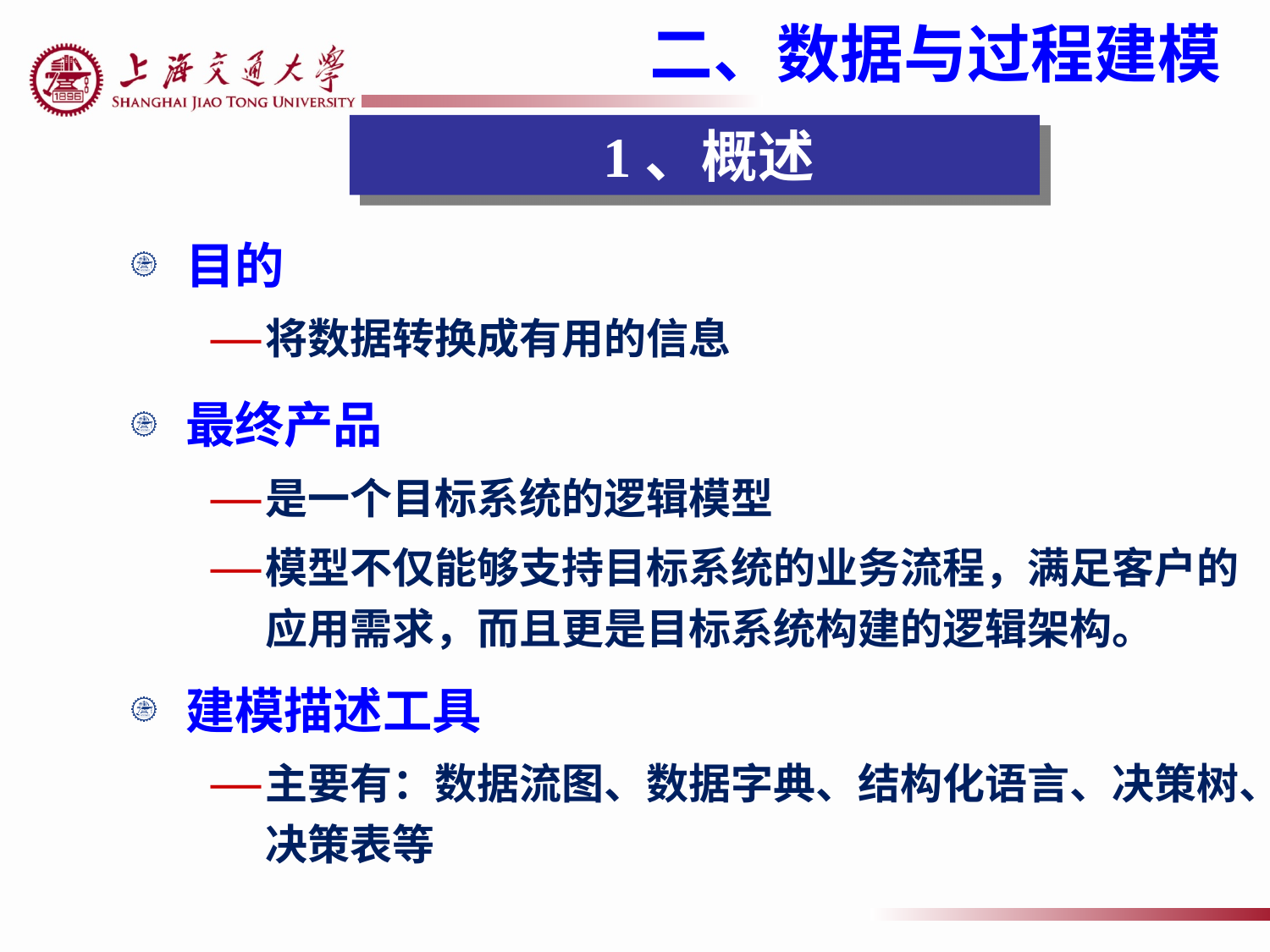

二、数据与过程建模
  1、概述
目的
将数据转换成有用的信息
最终产品
是一个目标系统的逻辑模型
模型不仅能够支持目标系统的业务流程，满足客户的应用需求，而且更是目标系统构建的逻辑架构。

建模描述工具
主要有：数据流图、数据字典、结构化语言、决策树、决策表等